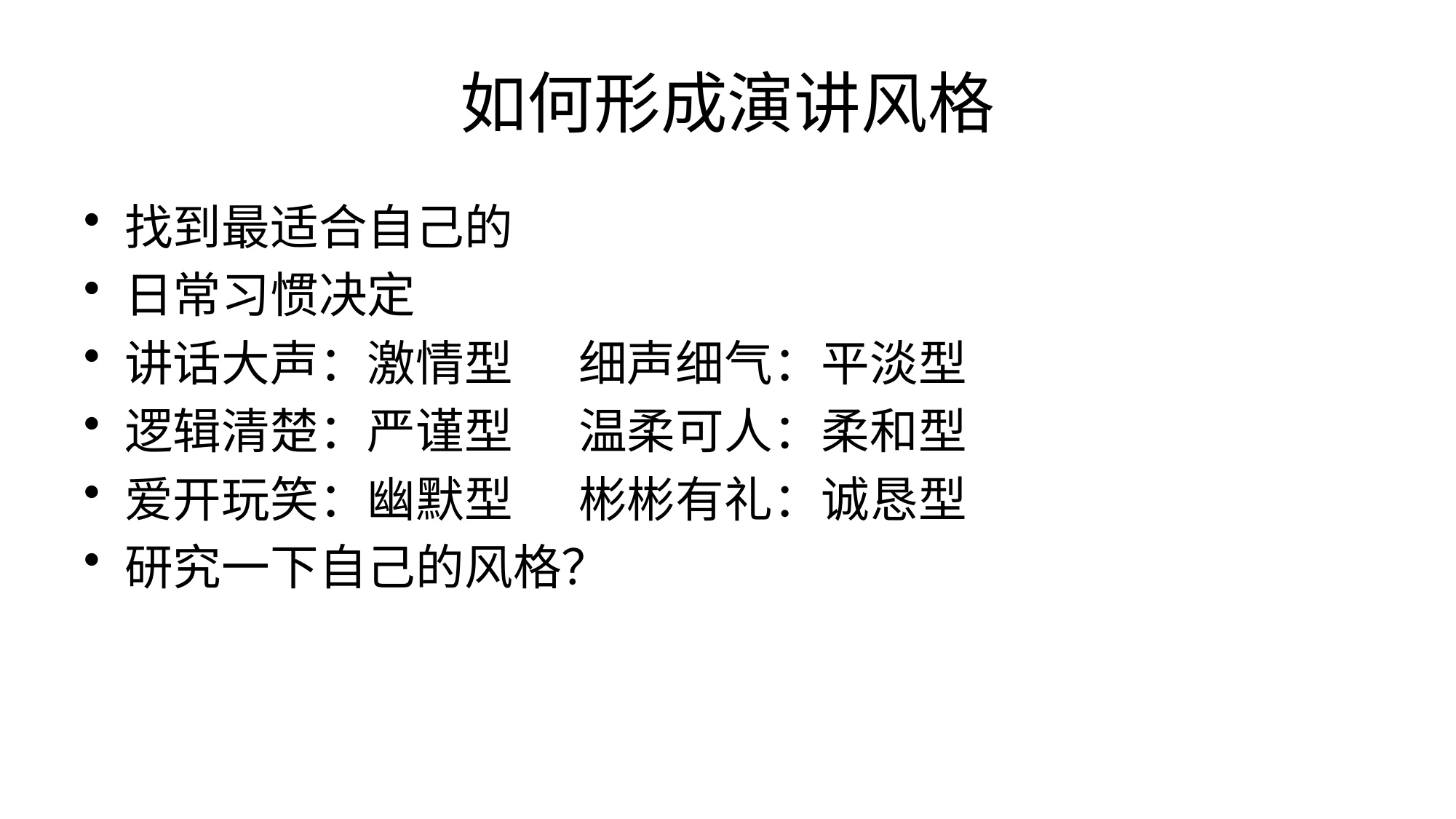

# 如何形成演讲风格
找到最适合自己的
日常习惯决定
讲话大声：激情型      细声细气：平淡型
逻辑清楚：严谨型      温柔可人：柔和型
爱开玩笑：幽默型      彬彬有礼：诚恳型
研究一下自己的风格？